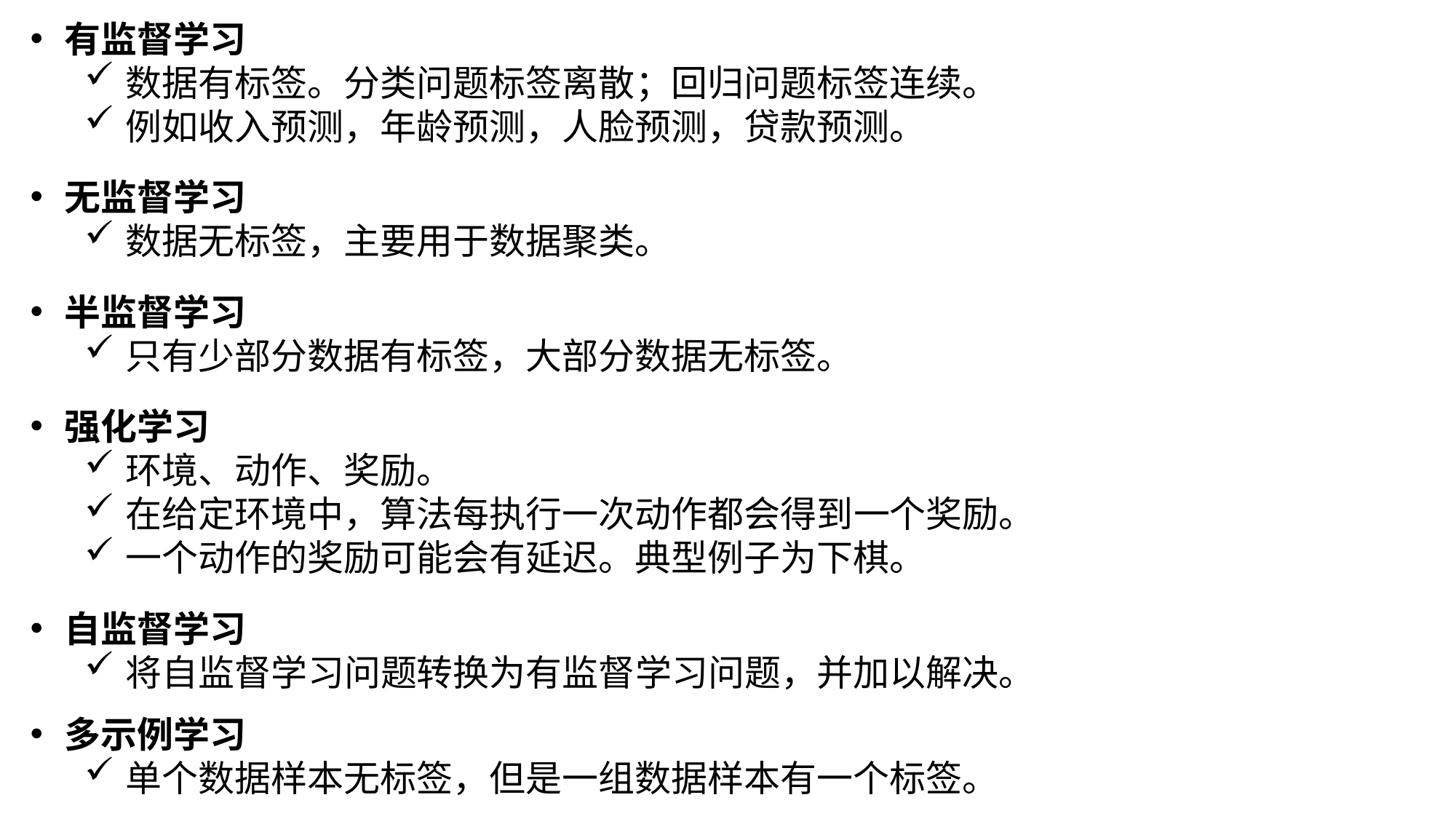

有监督学习
数据有标签。分类问题标签离散；回归问题标签连续。
例如收入预测，年龄预测，人脸预测，贷款预测。
无监督学习
数据无标签，主要用于数据聚类。
半监督学习
只有少部分数据有标签，大部分数据无标签。
强化学习
环境、动作、奖励。
在给定环境中，算法每执行一次动作都会得到一个奖励。
一个动作的奖励可能会有延迟。典型例子为下棋。
自监督学习
将自监督学习问题转换为有监督学习问题，并加以解决。
多示例学习
单个数据样本无标签，但是一组数据样本有一个标签。